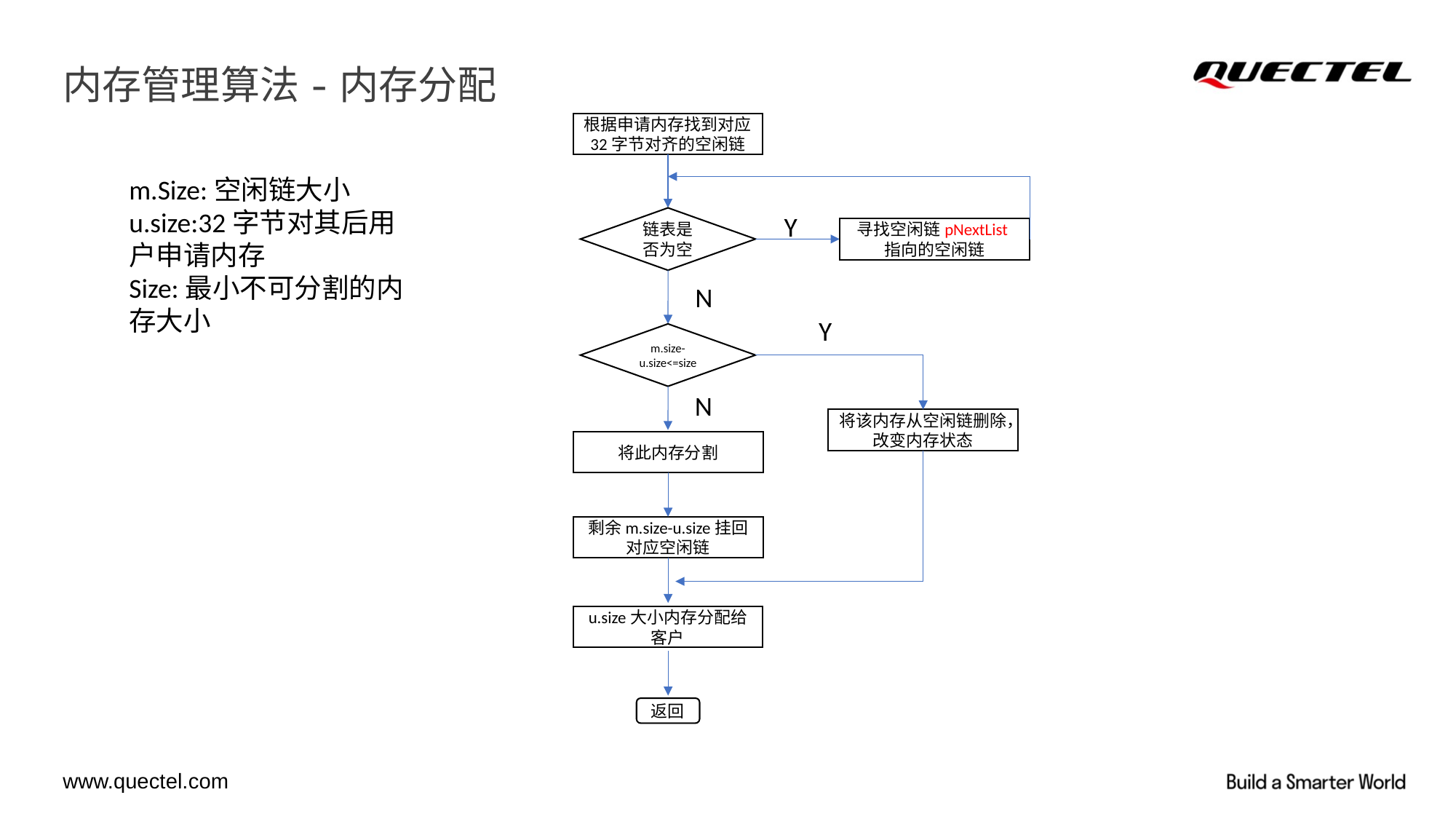

# 内存管理算法-内存分配
根据申请内存找到对应32字节对齐的空闲链
m.Size:空闲链大小
u.size:32字节对其后用户申请内存
Size:最小不可分割的内存大小
Y
链表是否为空
寻找空闲链pNextList指向的空闲链
N
Y
m.size-u.size<=size
N
将该内存从空闲链删除，改变内存状态
将此内存分割
剩余m.size-u.size挂回对应空闲链
u.size大小内存分配给客户
返回